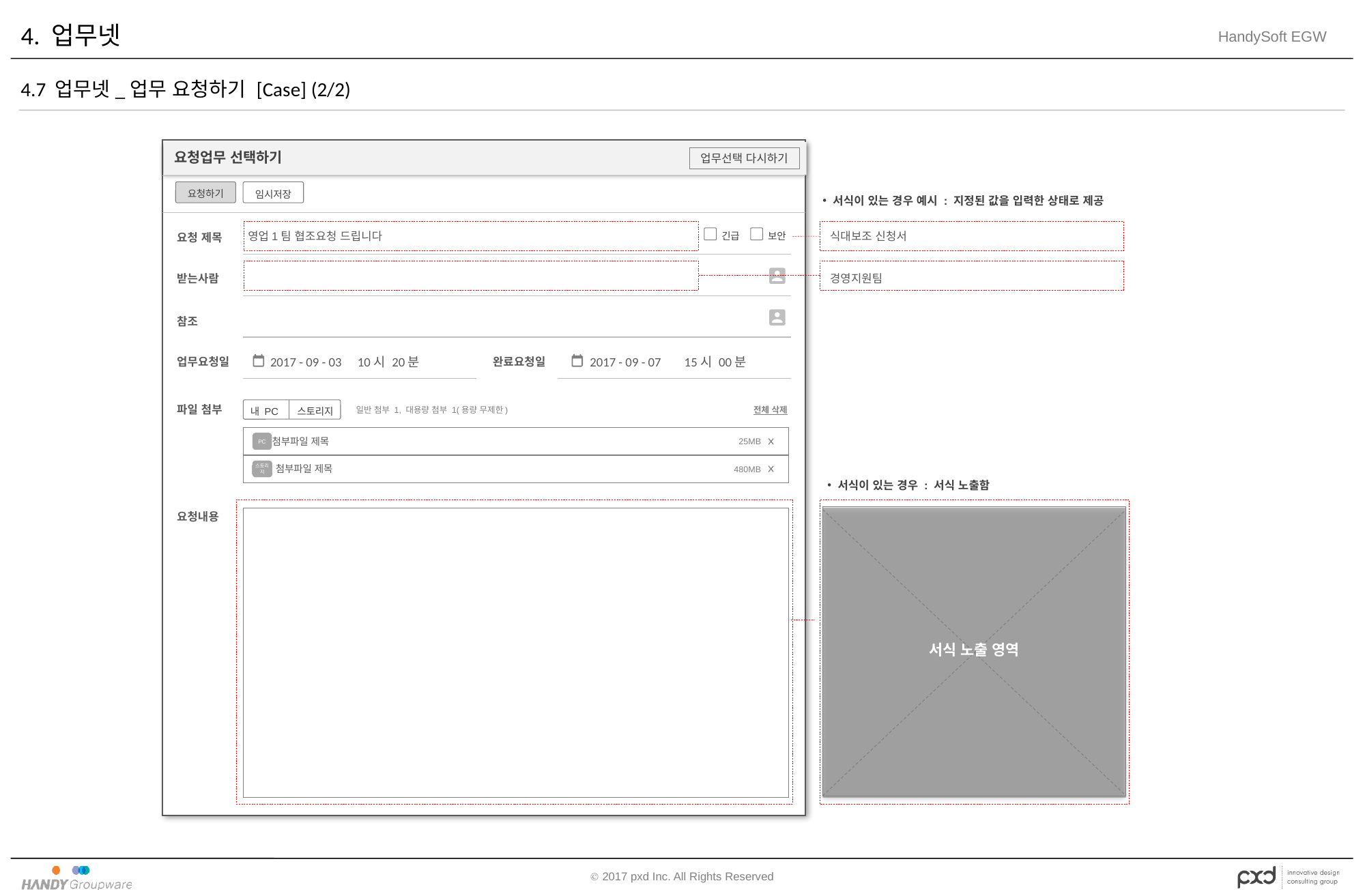

# 4. 업무넷
4.7 업무넷_업무 요청하기 [Case] (2/2)

업무선택 다시하기
요청업무 선택하기
요청하기
임시저장
서식이 있는 경우 예시 : 지정된 값을 입력한 상태로 제공

영업1팀 협조요청 드립니다
식대보조 신청서

긴급
보안

요청 제목

경영지원팀

받는사람

참조
2017 - 09 - 03
10시 20분
2017 - 09 - 07
15시 00분

업무요청일
완료요청일
일반 첨부 1, 대용량 첨부 1(용량 무제한)
내 PC      스토리지
파일 첨부
전체 삭제
         첨부파일 제목
PC
25MB

 [       첨부파일 제목
스토리지
480MB

서식이 있는 경우 : 서식 노출함

서식 노출 영역

요청내용
본문 입력 영역